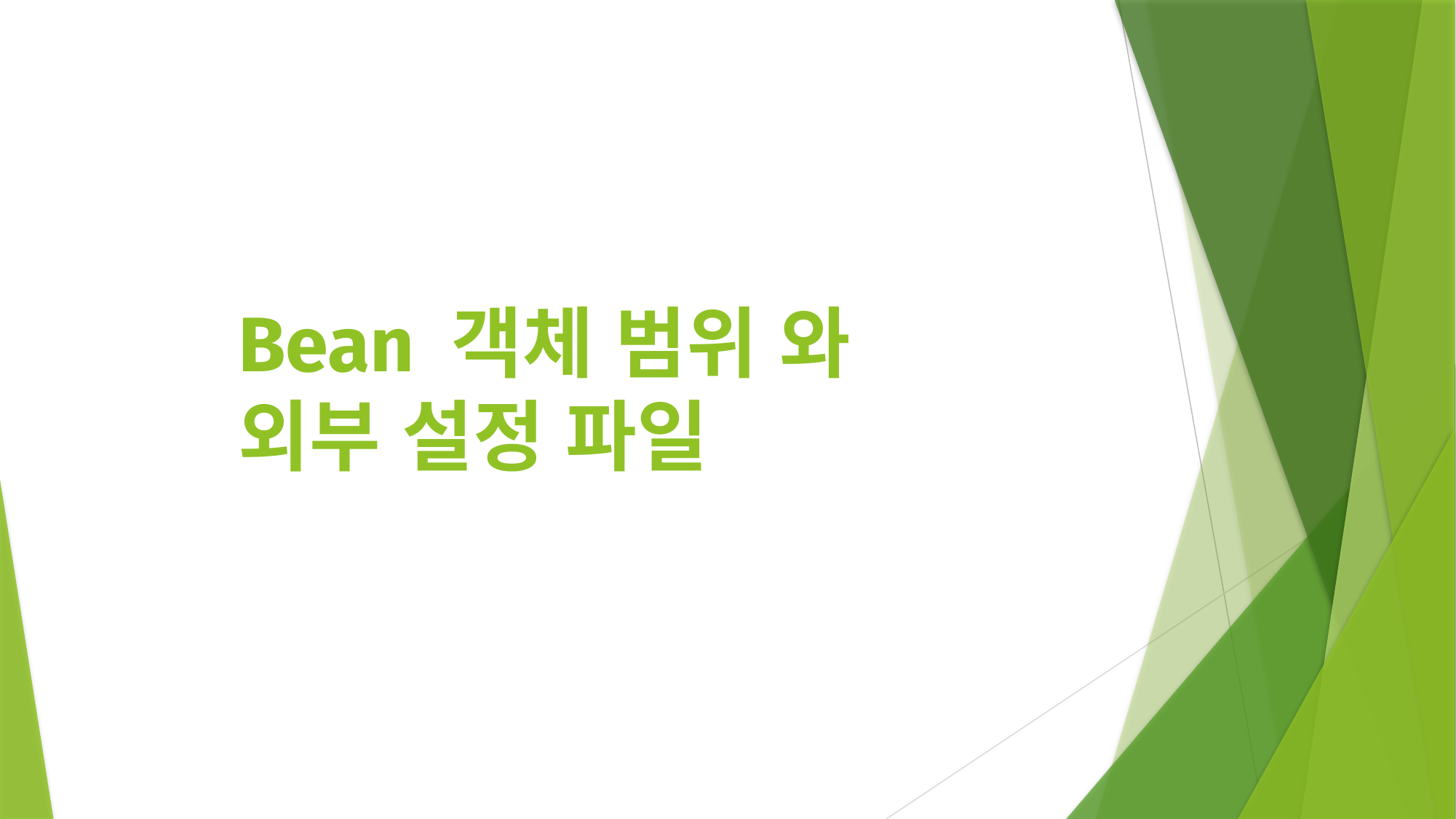

# Bean 객체 범위 와
외부 설정 파일